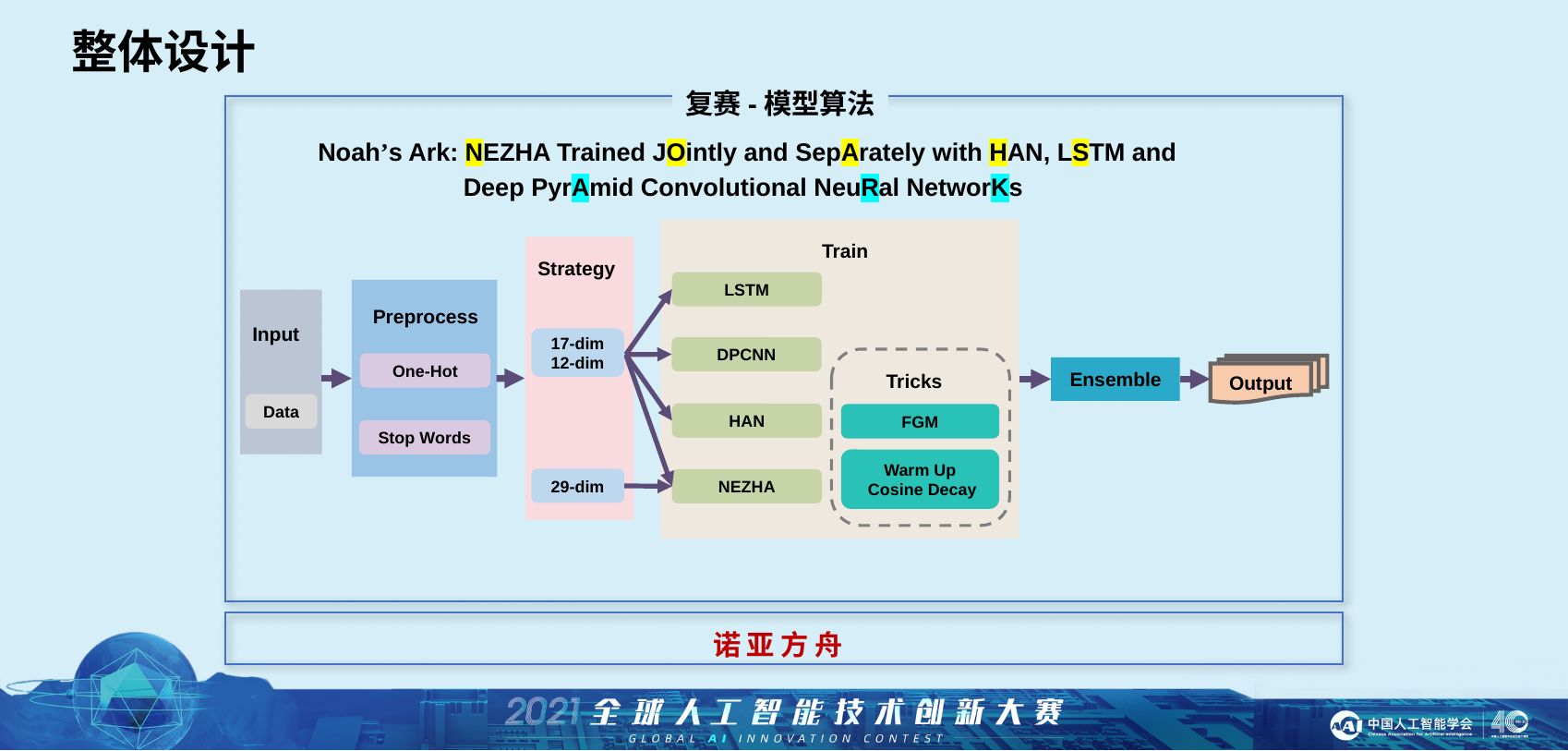

整体设计
复赛-模型算法

Noah’s Ark: NEZHA Trained JOintly and SepArately with HAN, LSTM and
                     Deep PyrAmid Convolutional NeuRal NetworKs

Train

Strategy
LSTM

Preprocess
Input
17-dim
12-dim
DPCNN

One-Hot
Output
 Ensemble
Tricks
Data
HAN
FGM
Stop Words
Warm Up
 Cosine Decay
29-dim
NEZHA
诺 亚 方 舟